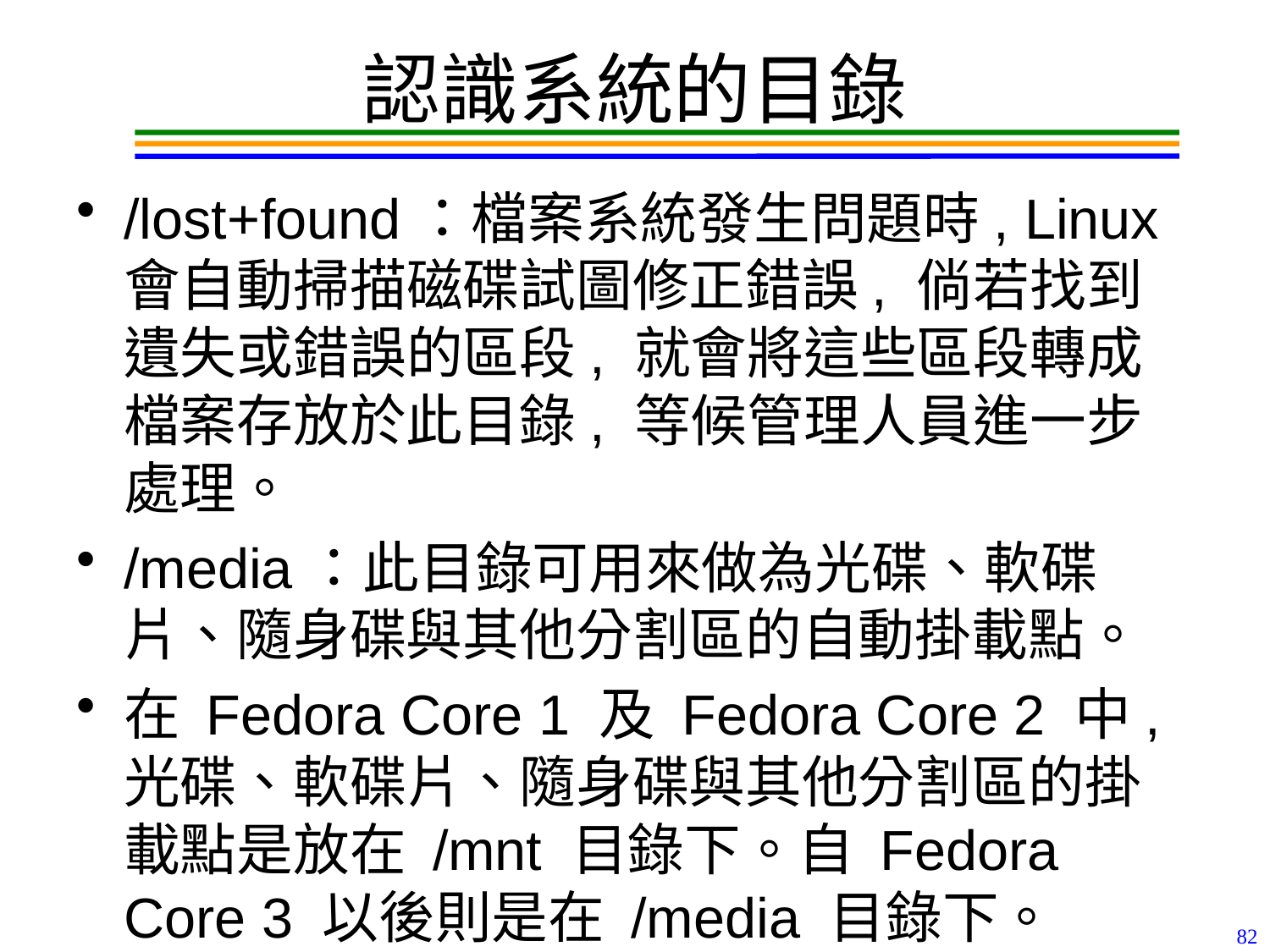

# 認識系統的目錄
/lost+found：檔案系統發生問題時, Linux 會自動掃描磁碟試圖修正錯誤, 倘若找到遺失或錯誤的區段, 就會將這些區段轉成檔案存放於此目錄, 等候管理人員進一步處理。
/media：此目錄可用來做為光碟、軟碟片、隨身碟與其他分割區的自動掛載點。
在 Fedora Core 1 及 Fedora Core 2 中, 光碟、軟碟片、隨身碟與其他分割區的掛載點是放在 /mnt 目錄下。自 Fedora Core 3 以後則是在 /media 目錄下。

82